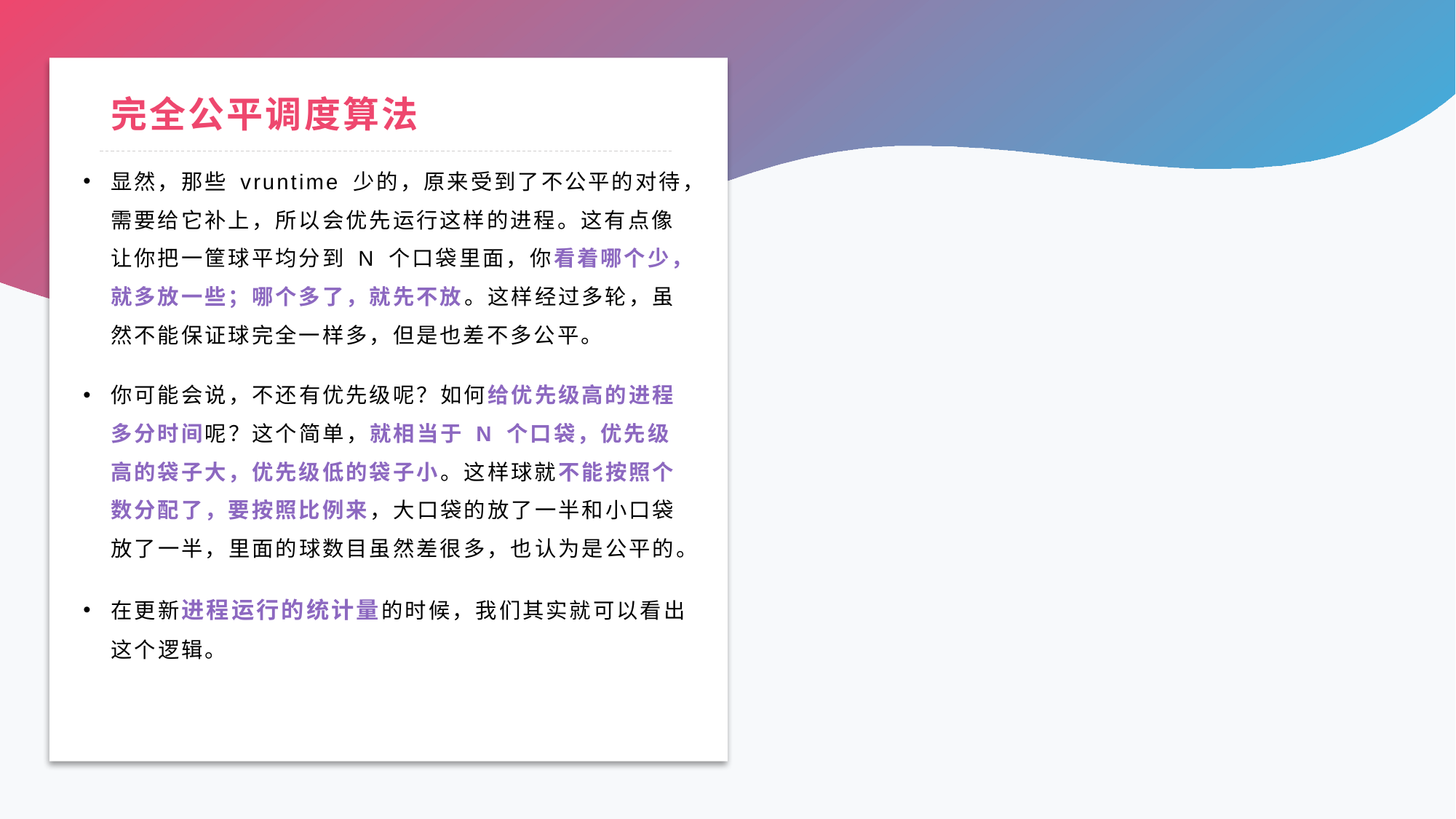

# 完全公平调度算法
显然，那些 vruntime 少的，原来受到了不公平的对待，需要给它补上，所以会优先运行这样的进程。这有点像让你把一筐球平均分到 N 个口袋里面，你看着哪个少，就多放一些；哪个多了，就先不放。这样经过多轮，虽然不能保证球完全一样多，但是也差不多公平。
你可能会说，不还有优先级呢？如何给优先级高的进程多分时间呢？这个简单，就相当于 N 个口袋，优先级高的袋子大，优先级低的袋子小。这样球就不能按照个数分配了，要按照比例来，大口袋的放了一半和小口袋放了一半，里面的球数目虽然差很多，也认为是公平的。
在更新进程运行的统计量的时候，我们其实就可以看出这个逻辑。